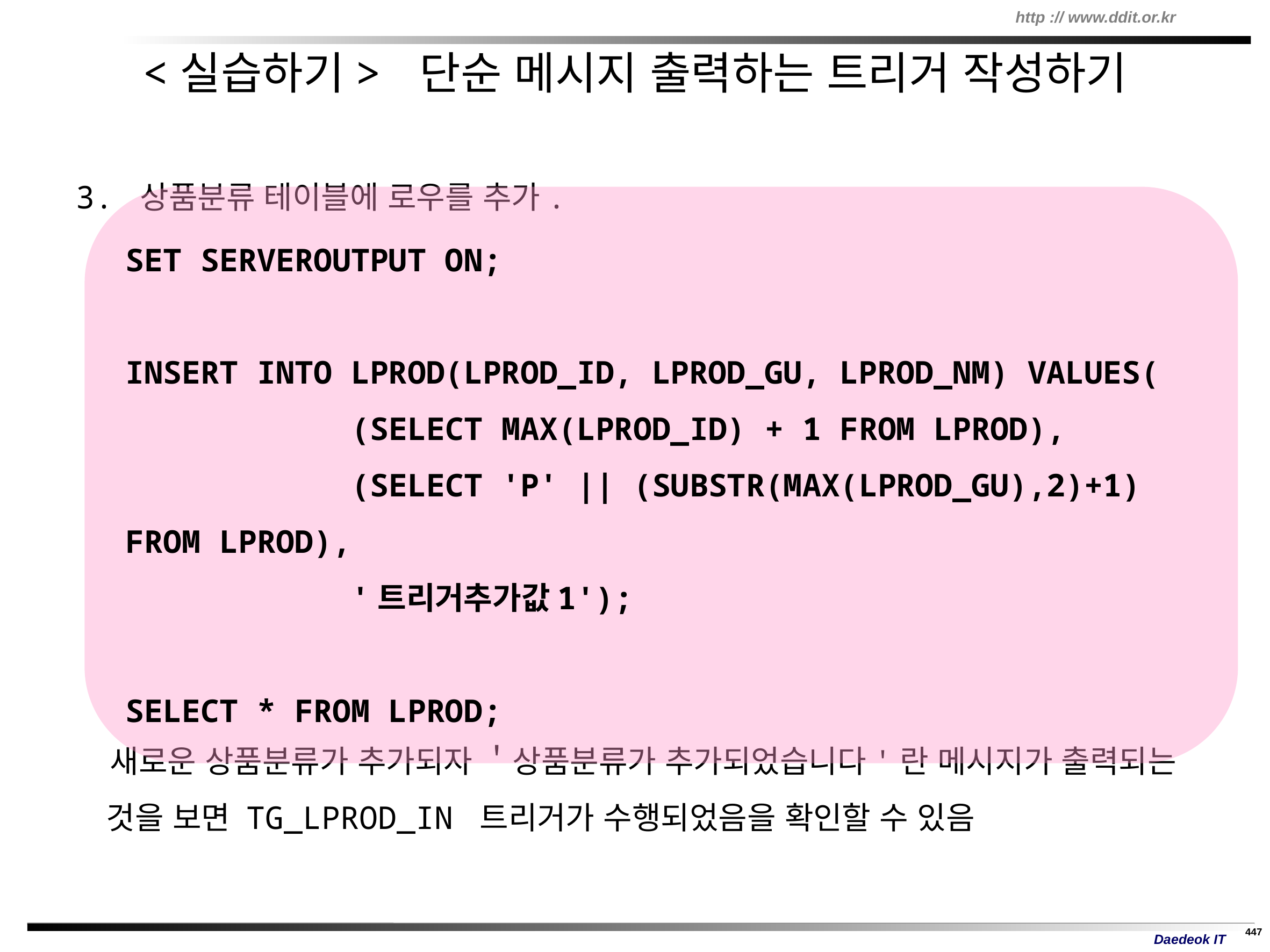

# <실습하기> 단순 메시지 출력하는 트리거 작성하기
3. 상품분류 테이블에 로우를 추가.

   새로운 상품분류가 추가되자 ＇상품분류가 추가되었습니다'란 메시지가 출력되는 것을 보면 TG_LPROD_IN 트리거가 수행되었음을 확인할 수 있음

SET SERVEROUTPUT ON;

INSERT INTO LPROD(LPROD_ID, LPROD_GU, LPROD_NM) VALUES(
            (SELECT MAX(LPROD_ID) + 1 FROM LPROD),
            (SELECT 'P' || (SUBSTR(MAX(LPROD_GU),2)+1) FROM LPROD),
            '트리거추가값1');

SELECT * FROM LPROD;